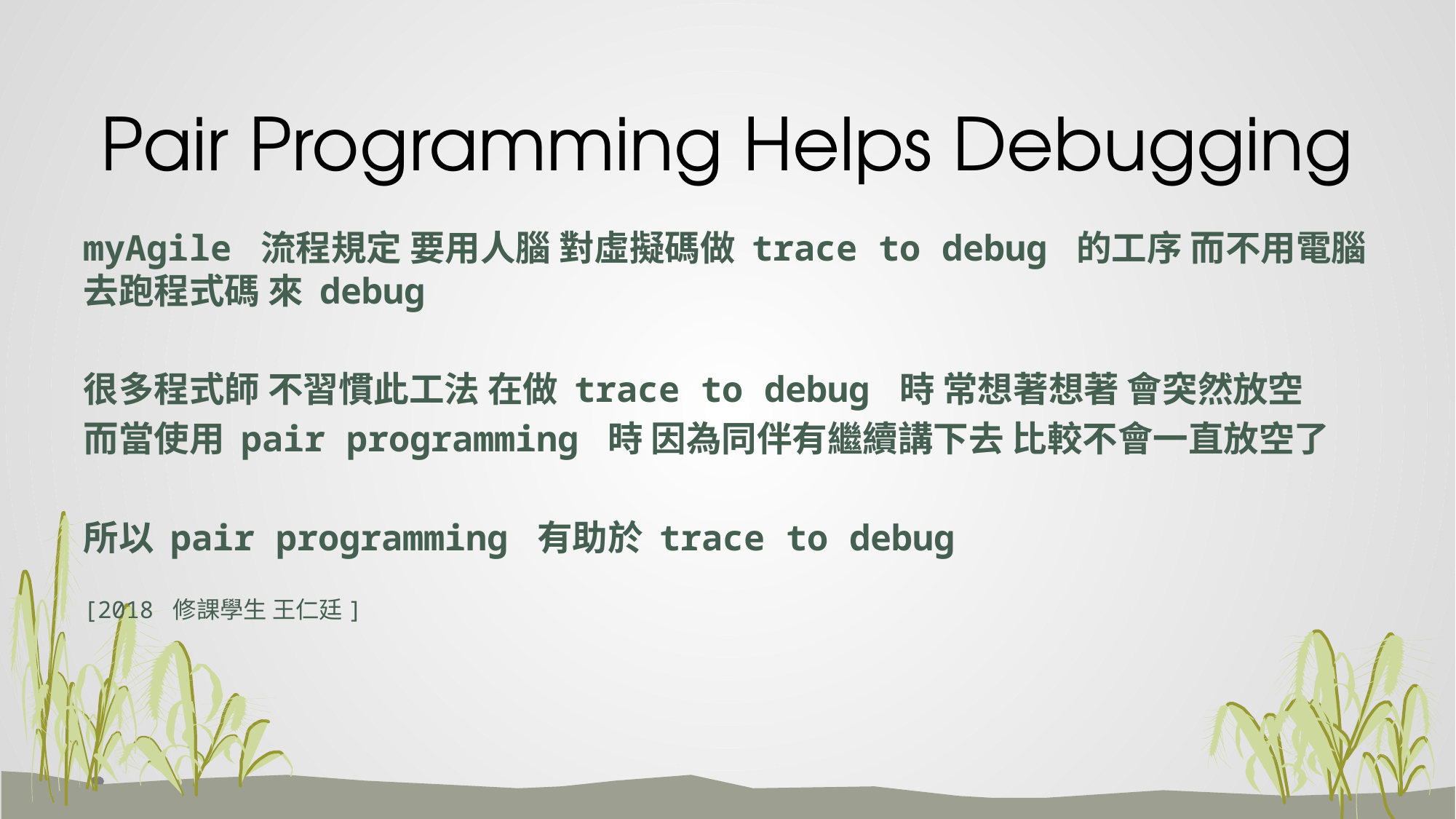

# Pair Programming Helps Debugging
myAgile 流程規定 要用人腦 對虛擬碼做 trace to debug 的工序 而不用電腦 去跑程式碼 來 debug

很多程式師 不習慣此工法 在做 trace to debug 時 常想著想著 會突然放空
而當使用 pair programming 時 因為同伴有繼續講下去 比較不會一直放空了

所以 pair programming 有助於 trace to debug

[2018 修課學生 王仁廷]